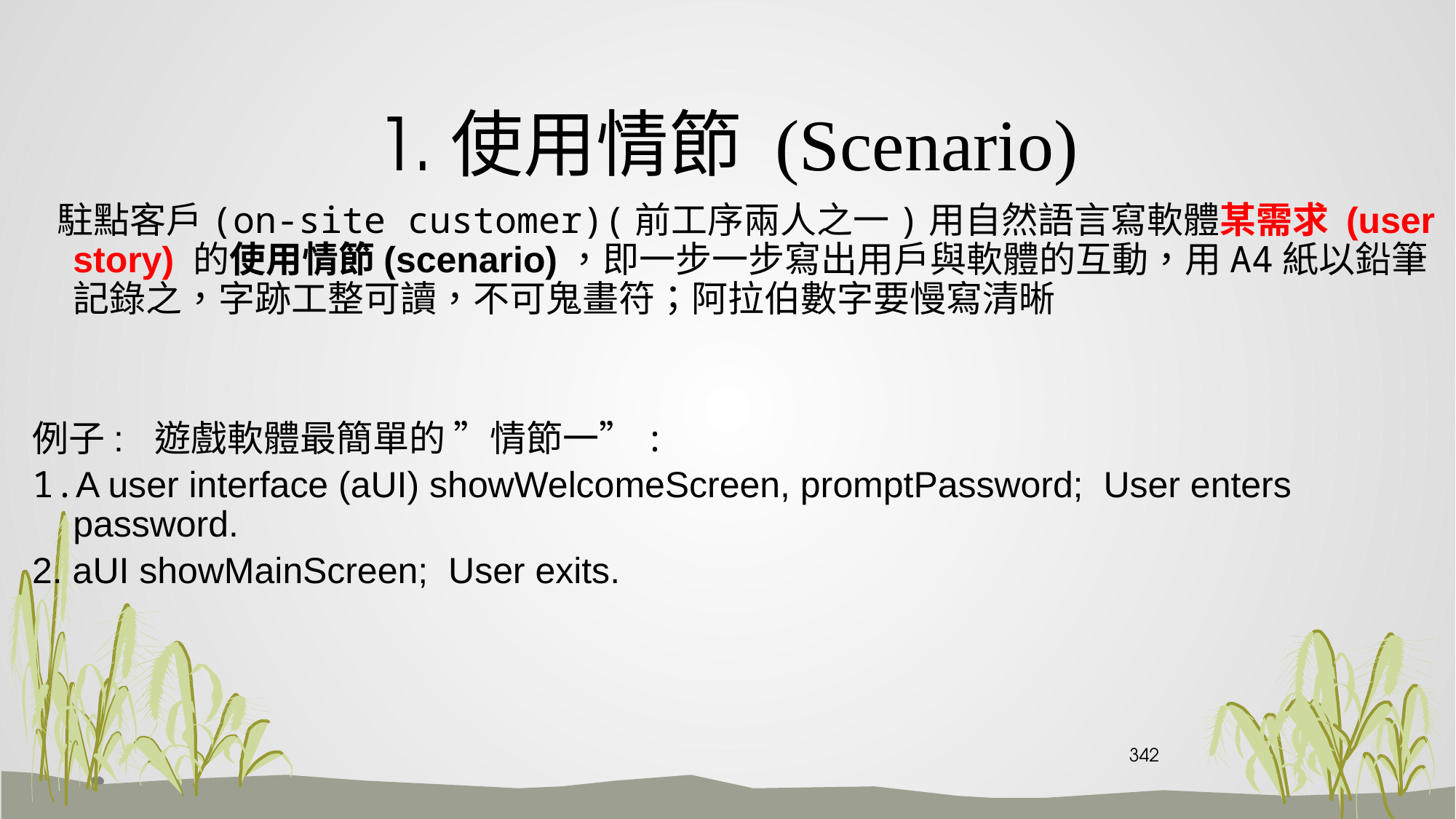

# 1.使用情節 (Scenario)
  駐點客戶(on-site customer)(前工序兩人之一)用自然語言寫軟體某需求 (user story) 的使用情節(scenario)，即一步一步寫出用戶與軟體的互動，用A4紙以鉛筆記錄之，字跡工整可讀，不可鬼畫符；阿拉伯數字要慢寫清晰

例子: 遊戲軟體最簡單的 ”情節一”:
1.A user interface (aUI) showWelcomeScreen, promptPassword;  User enters password.
2. aUI showMainScreen;  User exits.

342